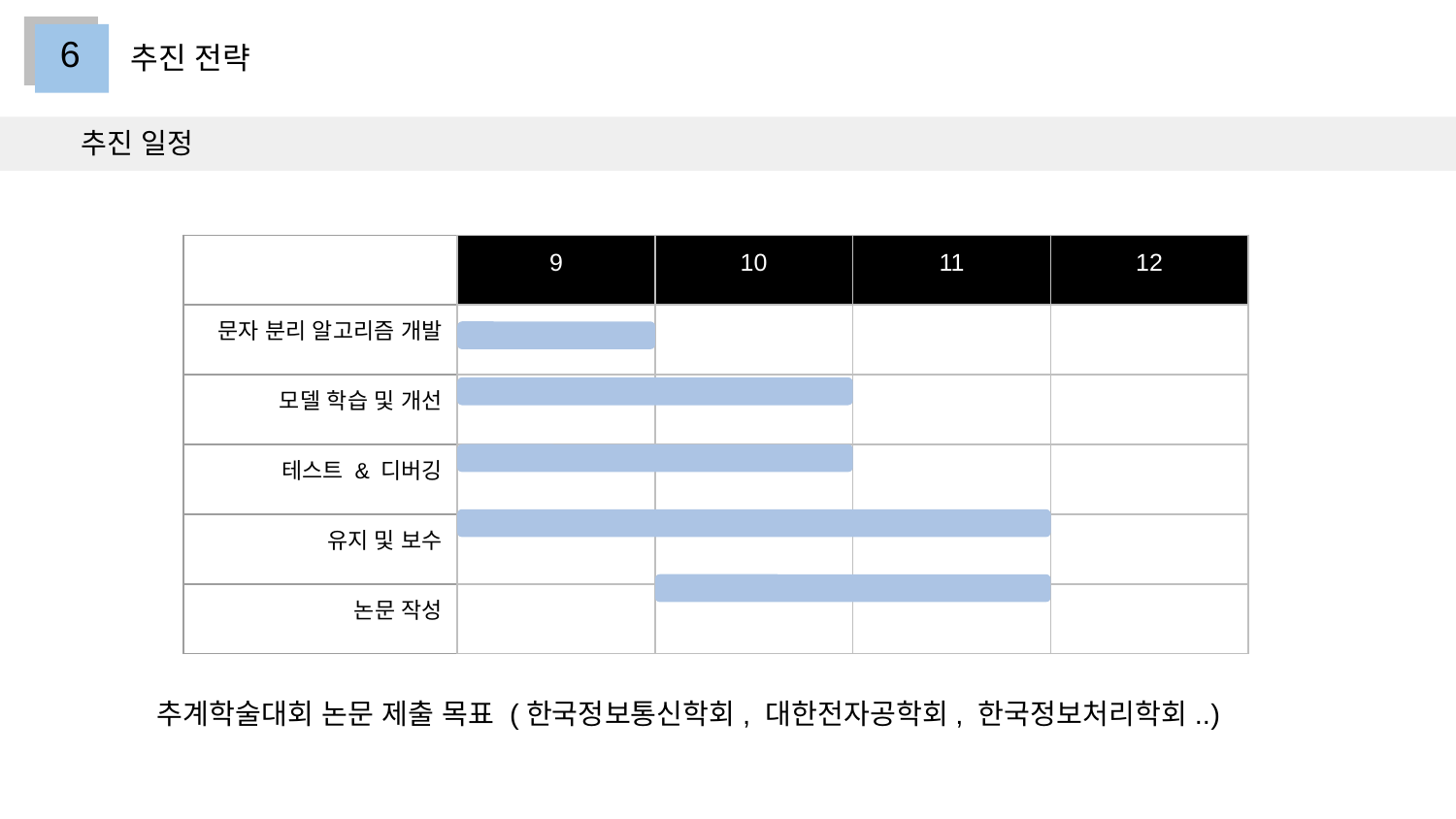

6

추진 전략

추진 일정

|  | 9 | 10 | 11 | 12 |
| --- | --- | --- | --- | --- |
| 문자 분리 알고리즘 개발 |  |  |  |  |
| 모델 학습 및 개선 |  |  |  |  |
| 테스트 & 디버깅 |  |  |  |  |
| 유지 및 보수 |  |  |  |  |
| 논문 작성 |  |  |  |  |

추계학술대회 논문 제출 목표 (한국정보통신학회, 대한전자공학회, 한국정보처리학회..)